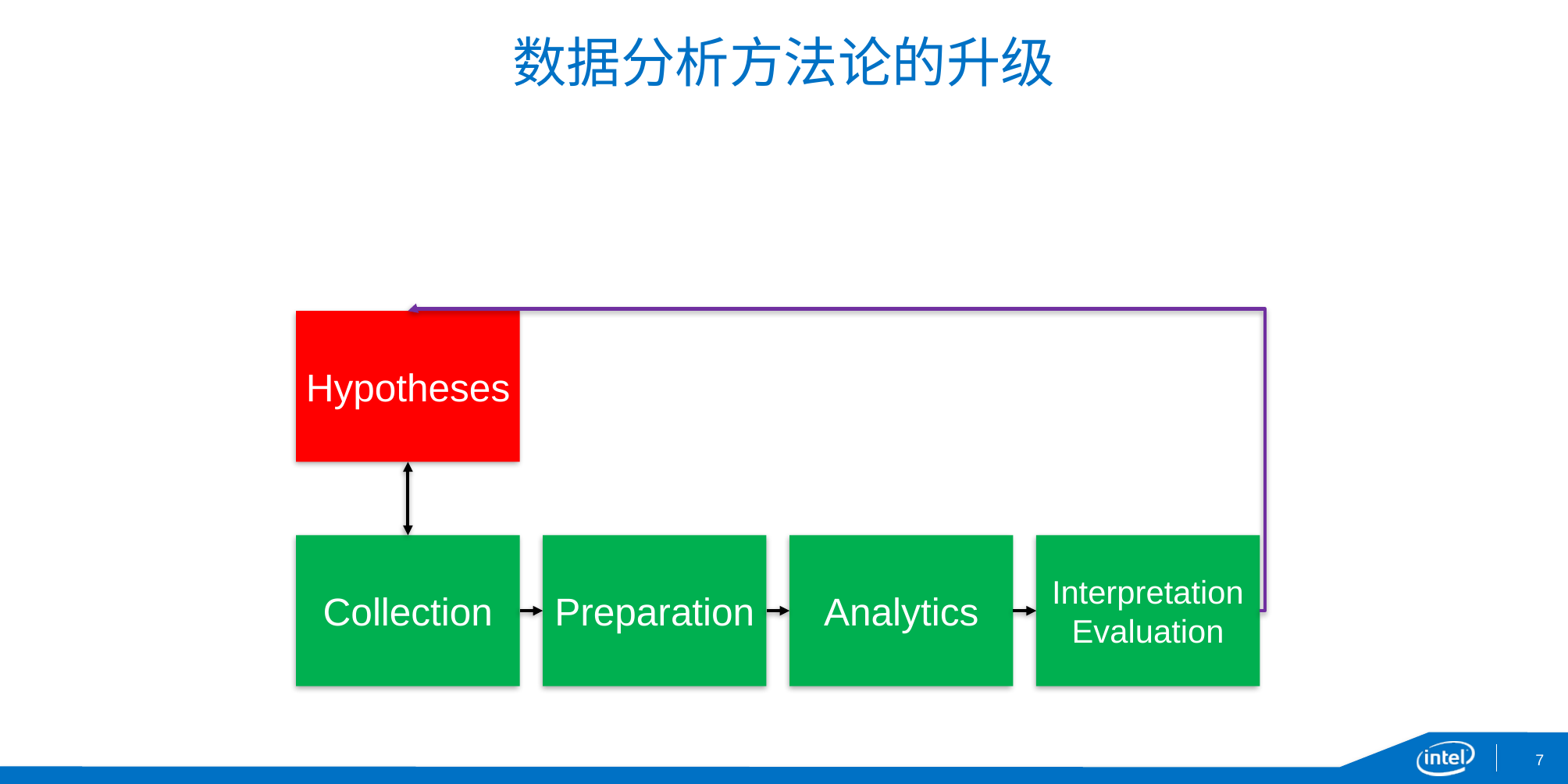

# 数据分析方法论的升级
Hypotheses
Collection
Preparation
Analytics
Interpretation
Evaluation
7